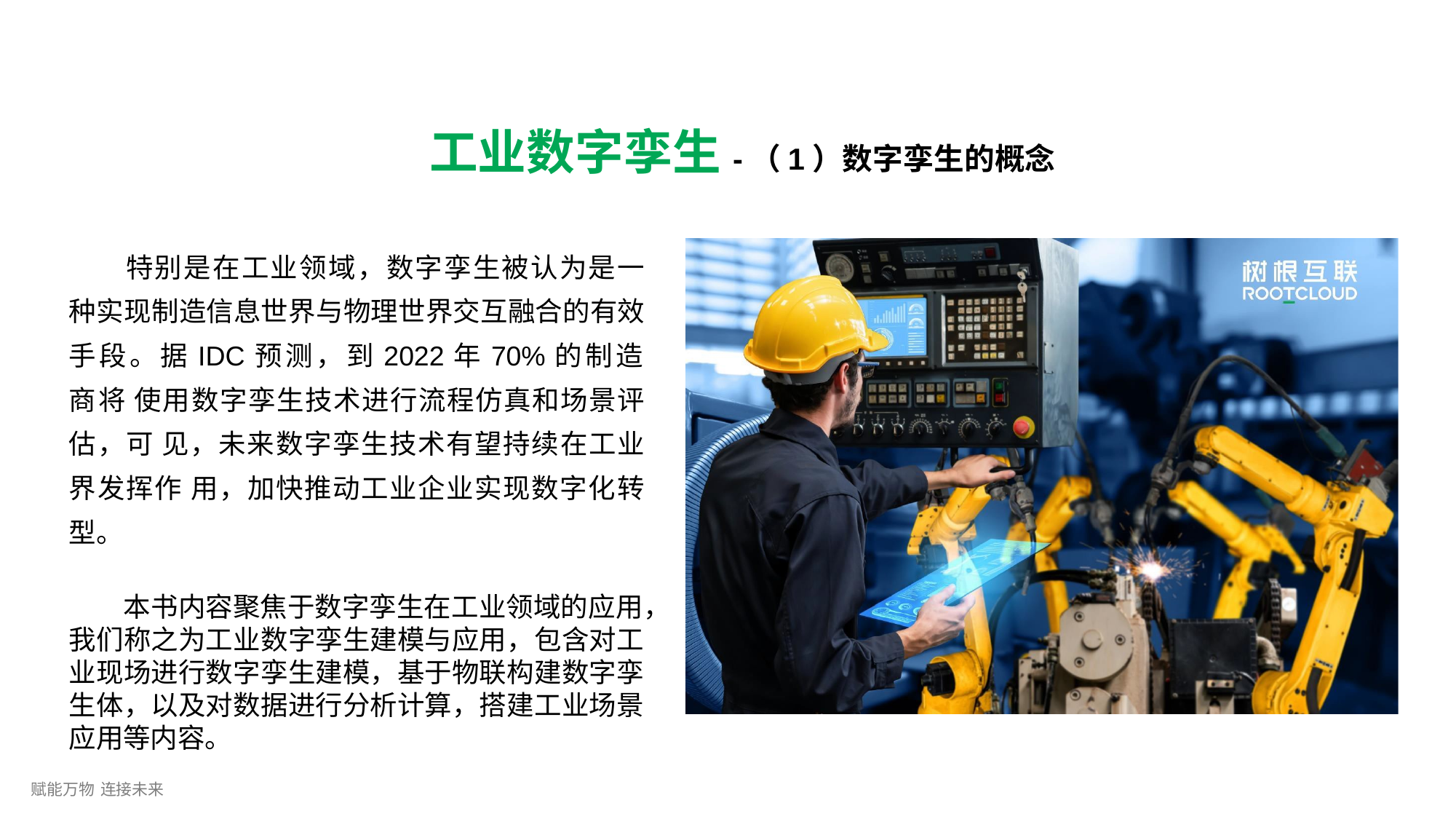

# 工业数字孪生-（1）数字孪生的概念
特别是在工业领域，数字孪生被认为是一 种实现制造信息世界与物理世界交互融合的有效 手段。据IDC预测，到2022年70%的制造商将 使用数字孪生技术进行流程仿真和场景评估，可 见，未来数字孪生技术有望持续在工业界发挥作 用，加快推动工业企业实现数字化转型。

本书内容聚焦于数字孪生在工业领域的应用， 我们称之为工业数字孪生建模与应用，包含对工 业现场进行数字孪生建模，基于物联构建数字孪 生体，以及对数据进行分析计算，搭建工业场景 应用等内容。

赋能万物 连接未来